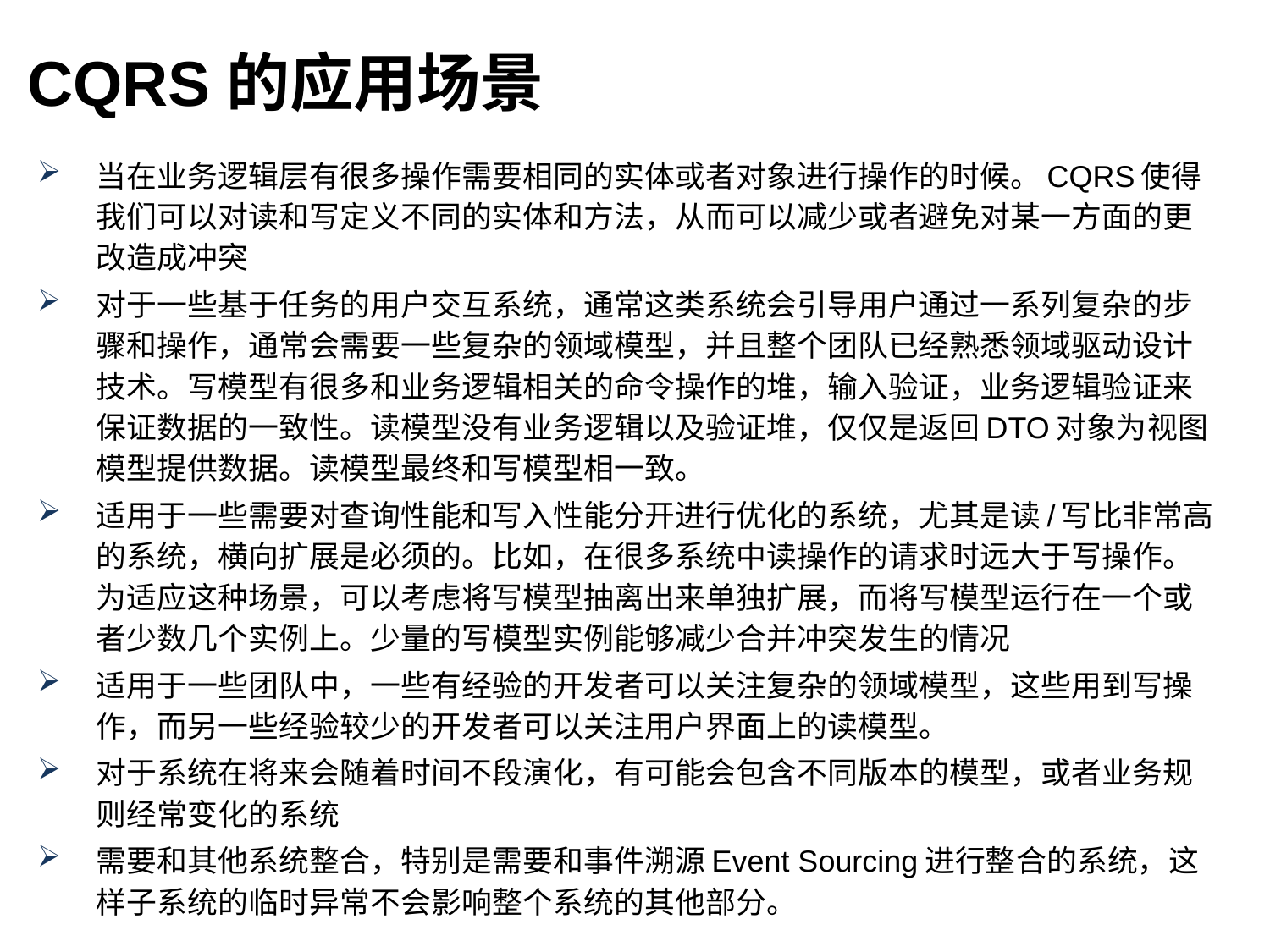

CQRS的应用场景
当在业务逻辑层有很多操作需要相同的实体或者对象进行操作的时候。CQRS使得我们可以对读和写定义不同的实体和方法，从而可以减少或者避免对某一方面的更改造成冲突
对于一些基于任务的用户交互系统，通常这类系统会引导用户通过一系列复杂的步骤和操作，通常会需要一些复杂的领域模型，并且整个团队已经熟悉领域驱动设计技术。写模型有很多和业务逻辑相关的命令操作的堆，输入验证，业务逻辑验证来保证数据的一致性。读模型没有业务逻辑以及验证堆，仅仅是返回DTO对象为视图模型提供数据。读模型最终和写模型相一致。
适用于一些需要对查询性能和写入性能分开进行优化的系统，尤其是读/写比非常高的系统，横向扩展是必须的。比如，在很多系统中读操作的请求时远大于写操作。为适应这种场景，可以考虑将写模型抽离出来单独扩展，而将写模型运行在一个或者少数几个实例上。少量的写模型实例能够减少合并冲突发生的情况
适用于一些团队中，一些有经验的开发者可以关注复杂的领域模型，这些用到写操作，而另一些经验较少的开发者可以关注用户界面上的读模型。
对于系统在将来会随着时间不段演化，有可能会包含不同版本的模型，或者业务规则经常变化的系统
需要和其他系统整合，特别是需要和事件溯源Event Sourcing进行整合的系统，这样子系统的临时异常不会影响整个系统的其他部分。